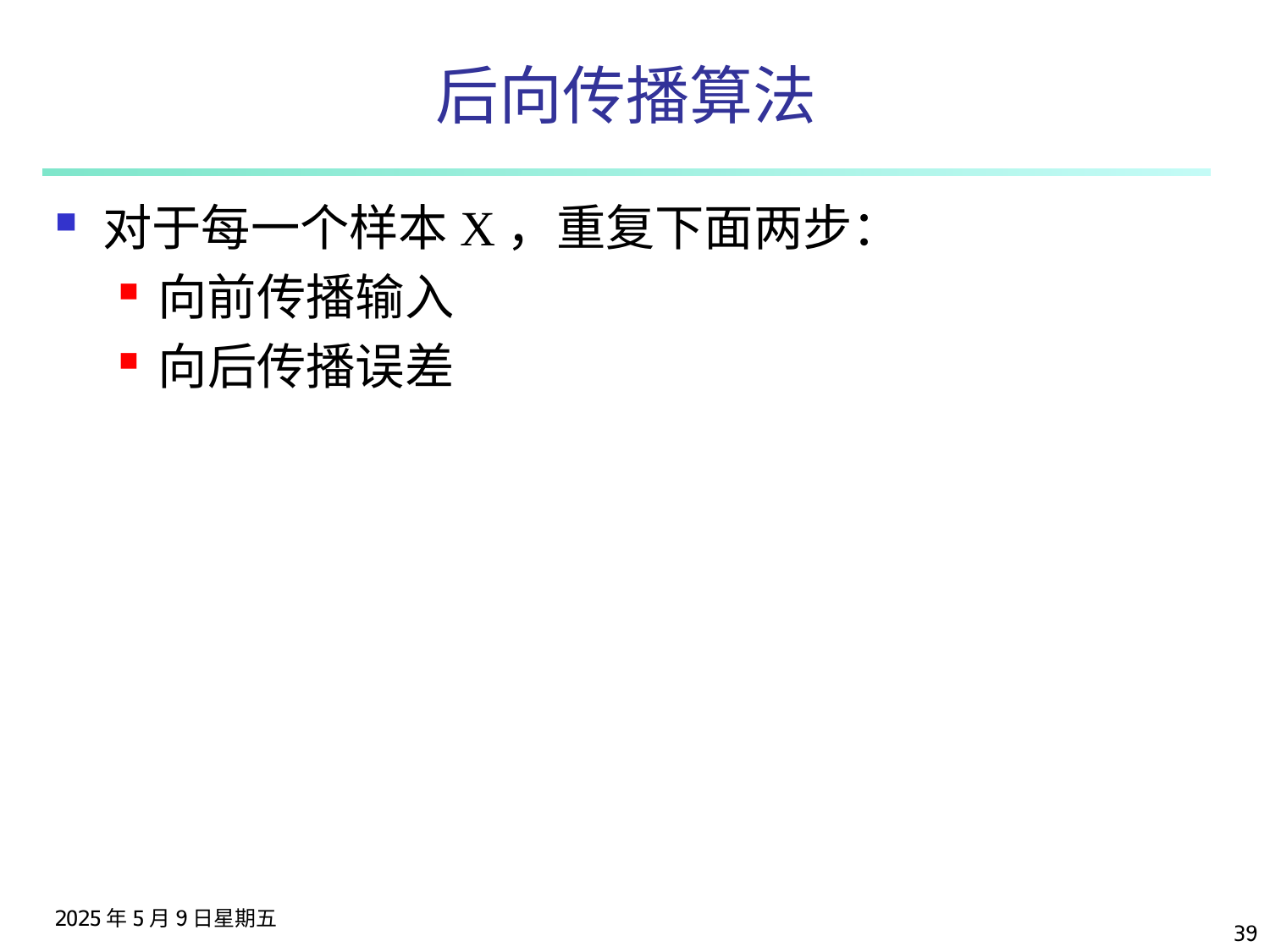

# 后向传播算法
对于每一个样本X，重复下面两步：
向前传播输入
向后传播误差

2025年5月9日星期五
39